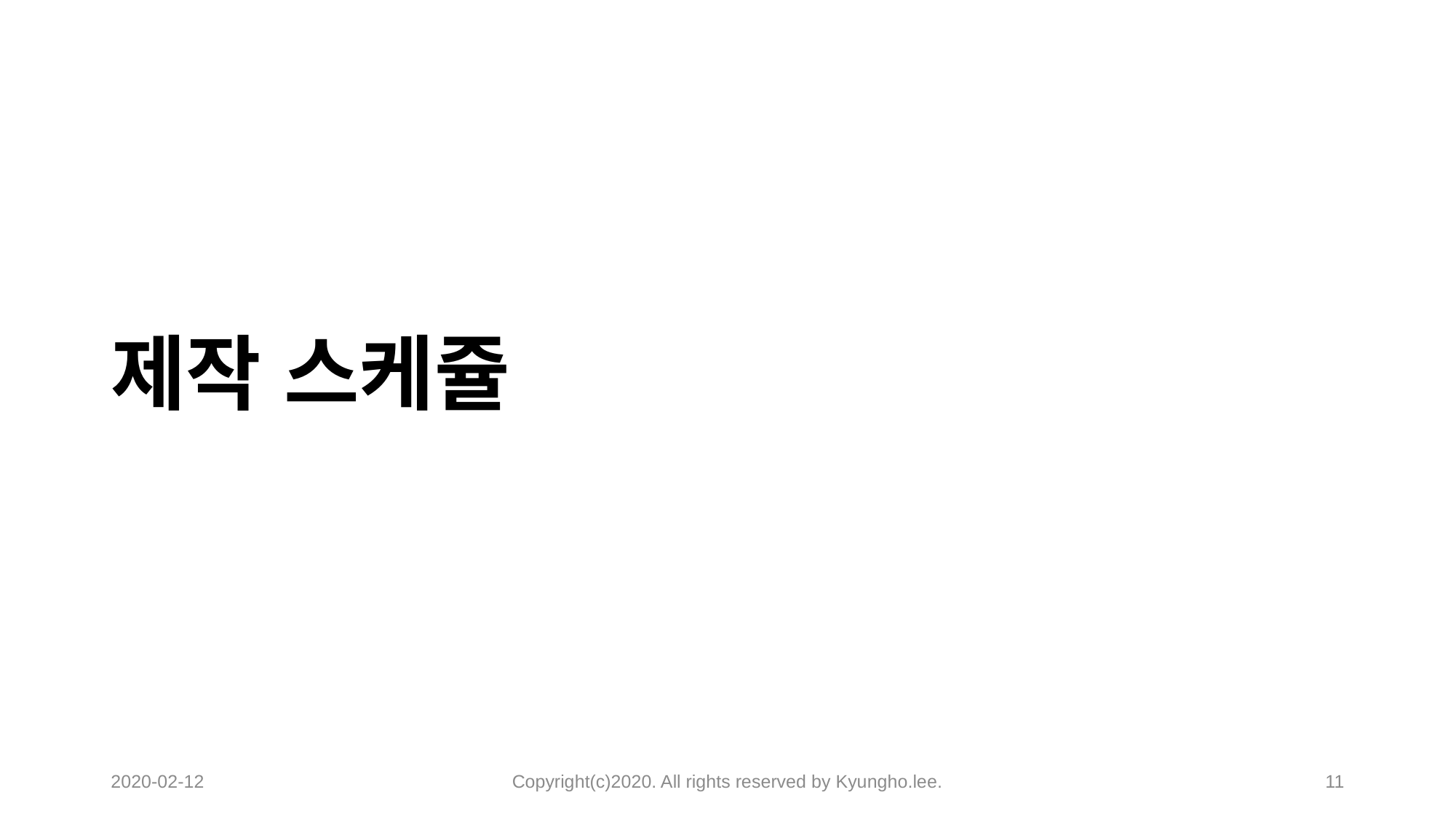

제작 스케쥴
2020-02-12
Copyright(c)2020. All rights reserved by Kyungho.lee.
11